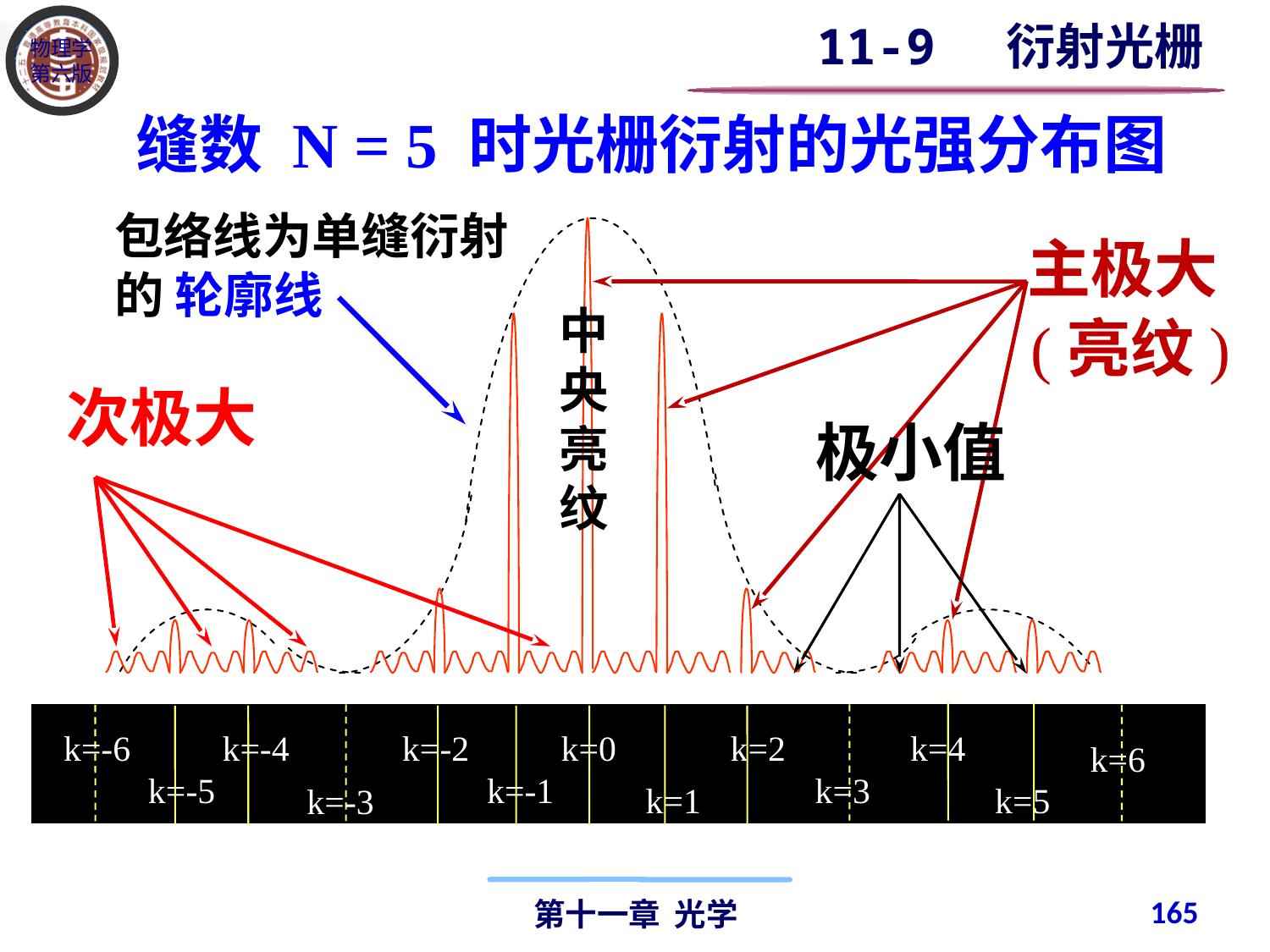

11-9  衍射光栅

缝数 N = 5 时光栅衍射的光强分布图
包络线为单缝衍射
的 轮廓线

主极大

(亮纹)

中
央
亮
纹

次极大

极小值

k=-4
k=-2
k=0
k=2
k=4
k=-6
k=6
165
k=-1
k=3
k=-5
k=1
k=5
k=-3
165